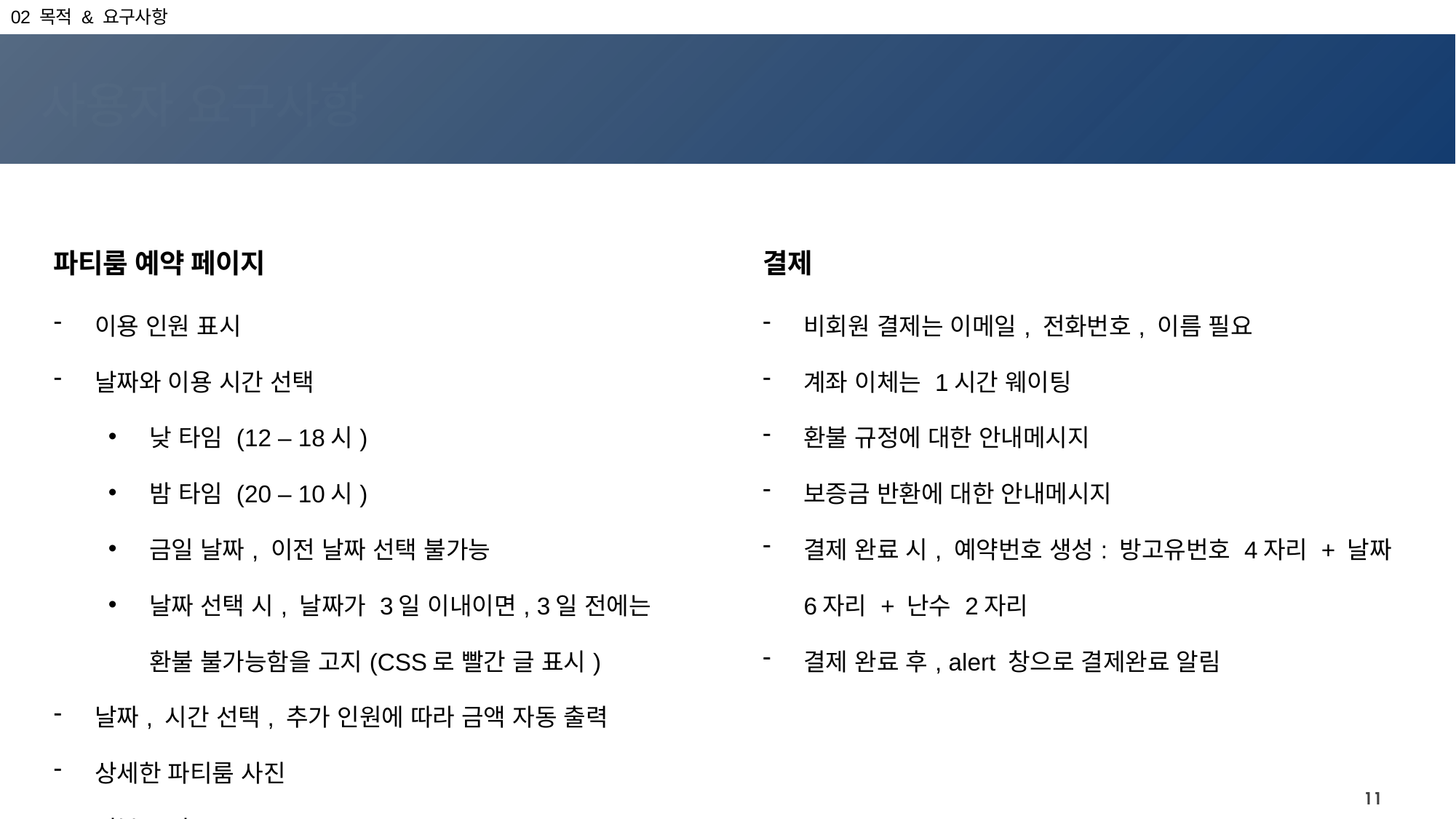

02 목적 & 요구사항

사용자 요구사항
| 파티룸 예약 페이지 |  | 결제 |
| --- | --- | --- |
| 이용 인원 표시 날짜와 이용 시간 선택 낮 타임 (12 – 18시) 밤 타임 (20 – 10시) 금일 날짜, 이전 날짜 선택 불가능 날짜 선택 시, 날짜가 3일 이내이면, 3일 전에는 환불 불가능함을 고지(CSS로 빨간 글 표시) 날짜, 시간 선택, 추가 인원에 따라 금액 자동 출력 상세한 파티룸 사진 리뷰 보기 |  | 비회원 결제는 이메일, 전화번호, 이름 필요 계좌 이체는 1시간 웨이팅 환불 규정에 대한 안내메시지 보증금 반환에 대한 안내메시지 결제 완료 시, 예약번호 생성: 방고유번호 4자리 + 날짜 6자리 + 난수 2자리 결제 완료 후, alert 창으로 결제완료 알림 |